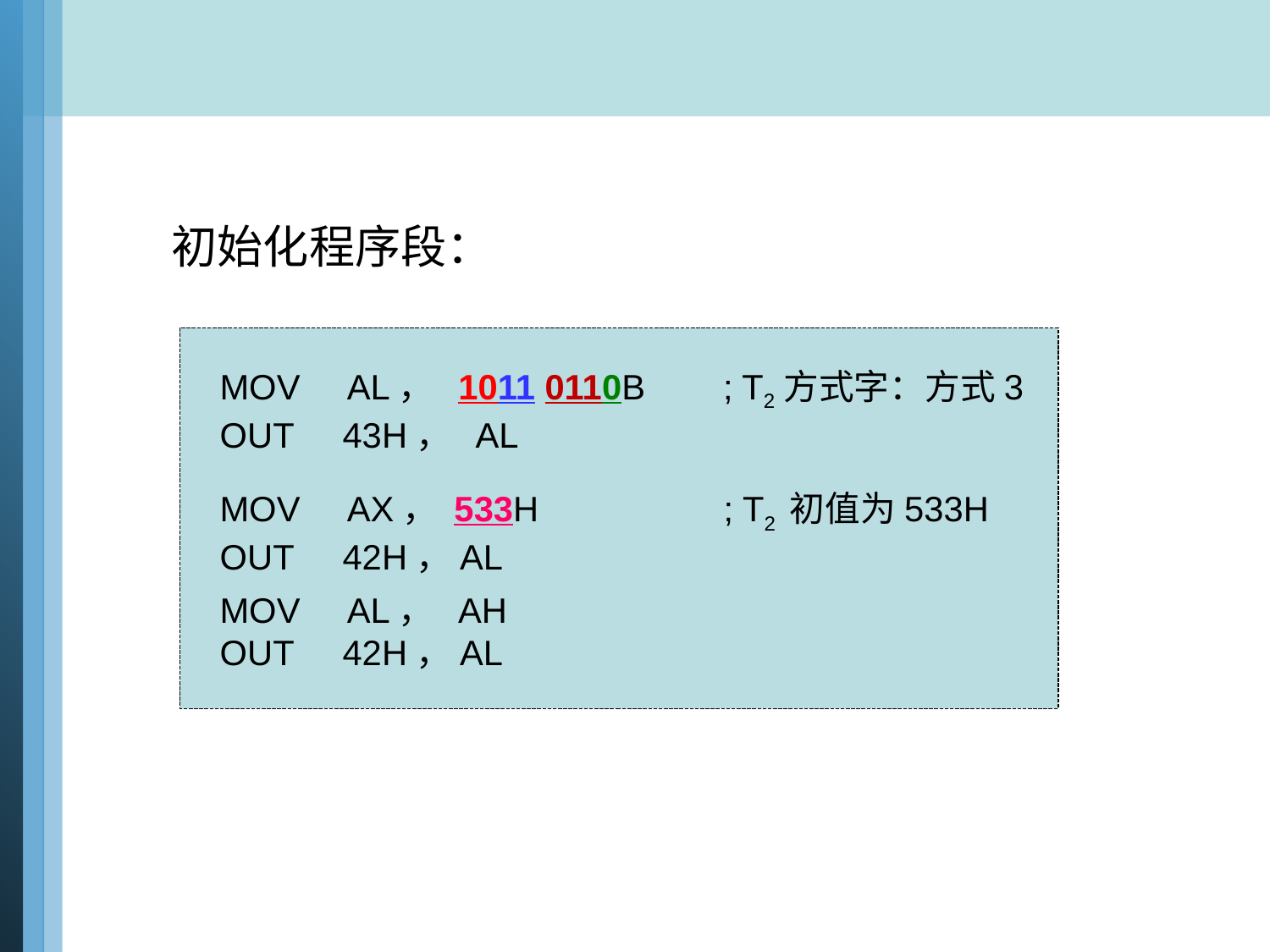

初始化程序段：
MOV     AL，  1011 0110B        ; T2方式字：方式3
OUT     43H，  AL
MOV     AX， 533H                   ; T2 初值为533H
OUT     42H，AL
MOV     AL，  AH
OUT     42H，AL
64